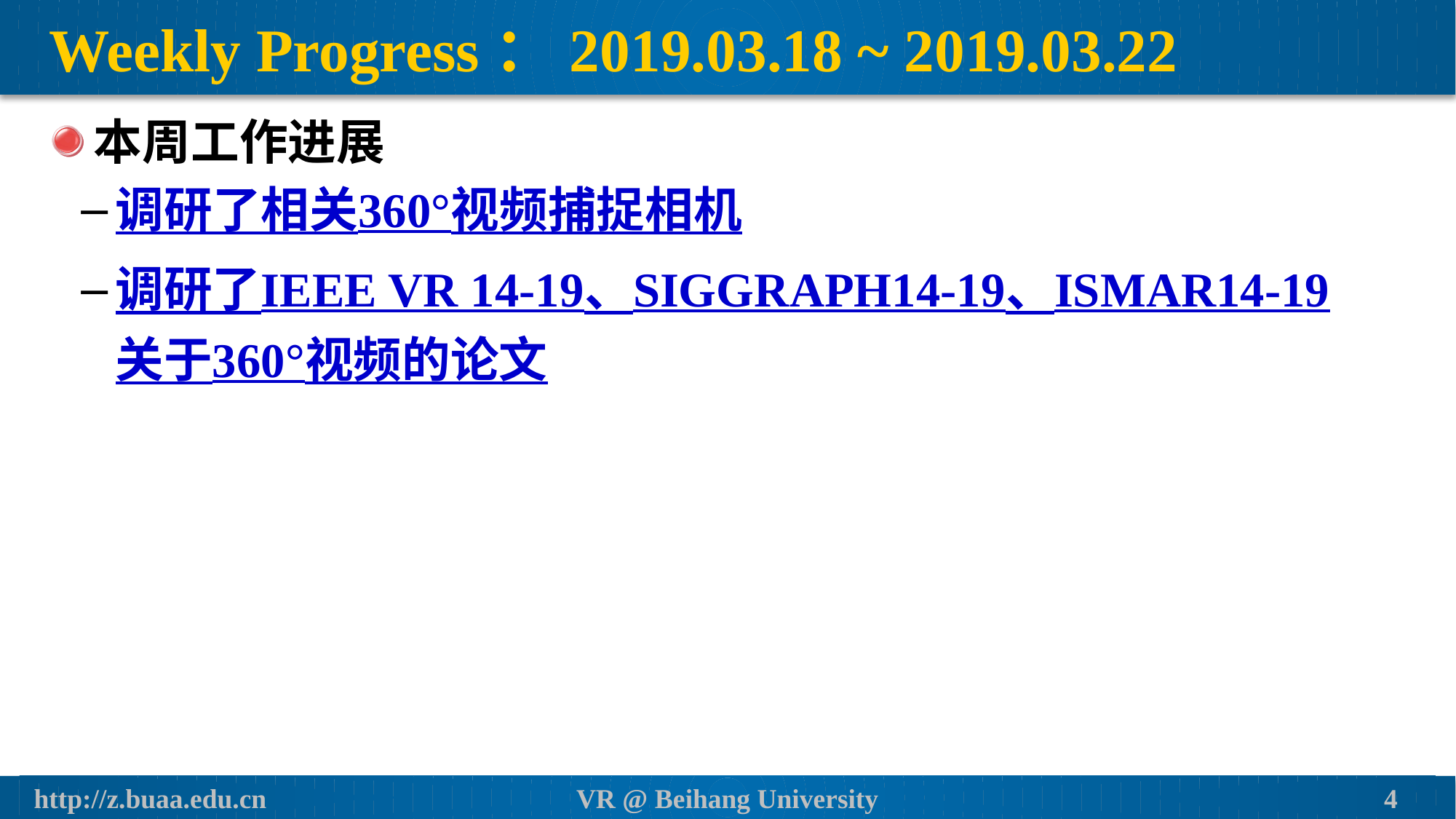

# Weekly Progress：2019.03.18 ~ 2019.03.22
本周工作进展
调研了相关360°视频捕捉相机
调研了IEEE VR 14-19、SIGGRAPH14-19、ISMAR14-19关于360°视频的论文